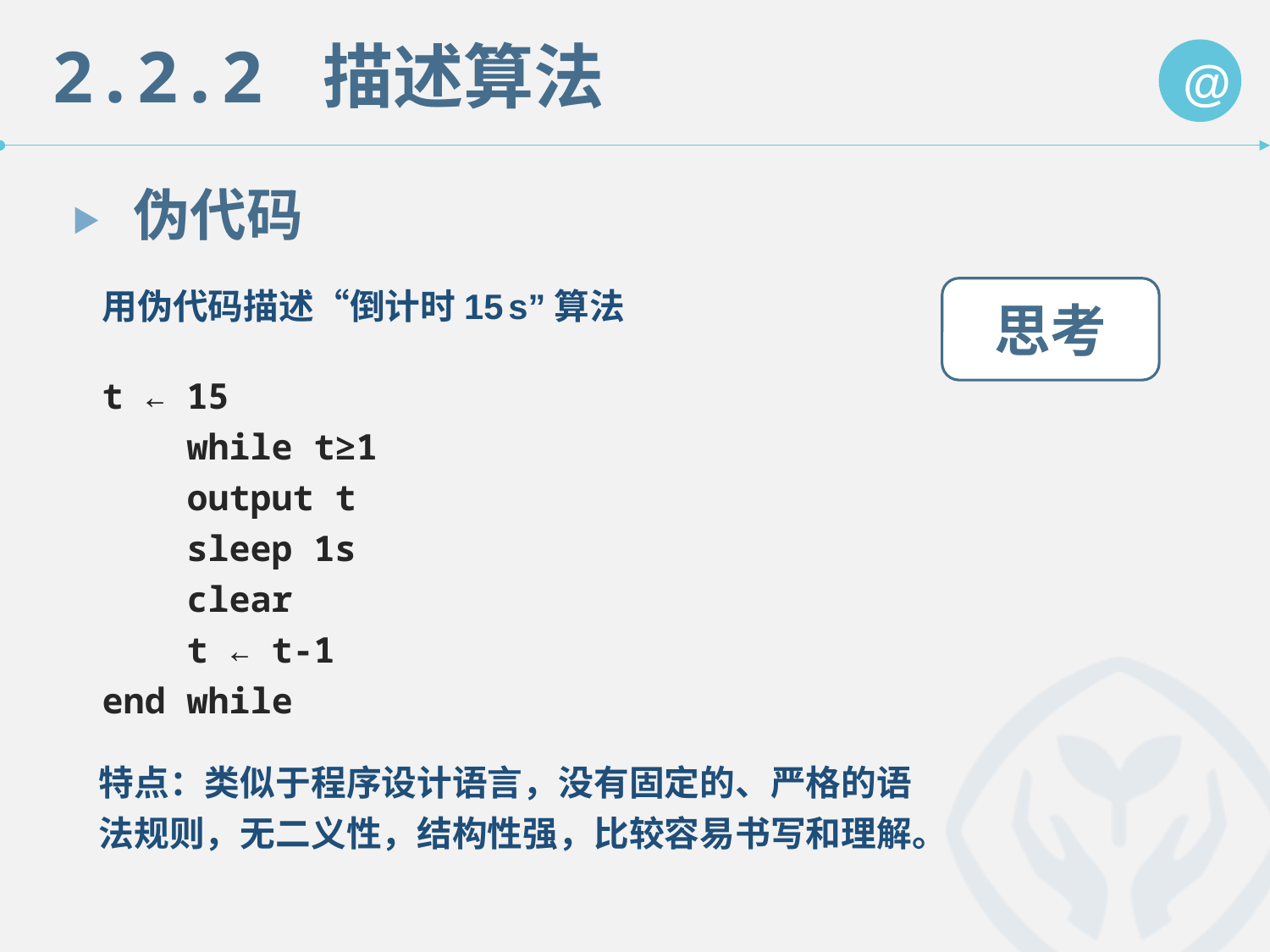

伪代码

用伪代码描述“倒计时15 s”算法
思考
t ← 15
    while t≥1
    output t
    sleep 1s
    clear
    t ← t-1
end while
特点：类似于程序设计语言，没有固定的、严格的语法规则，无二义性，结构性强，比较容易书写和理解。